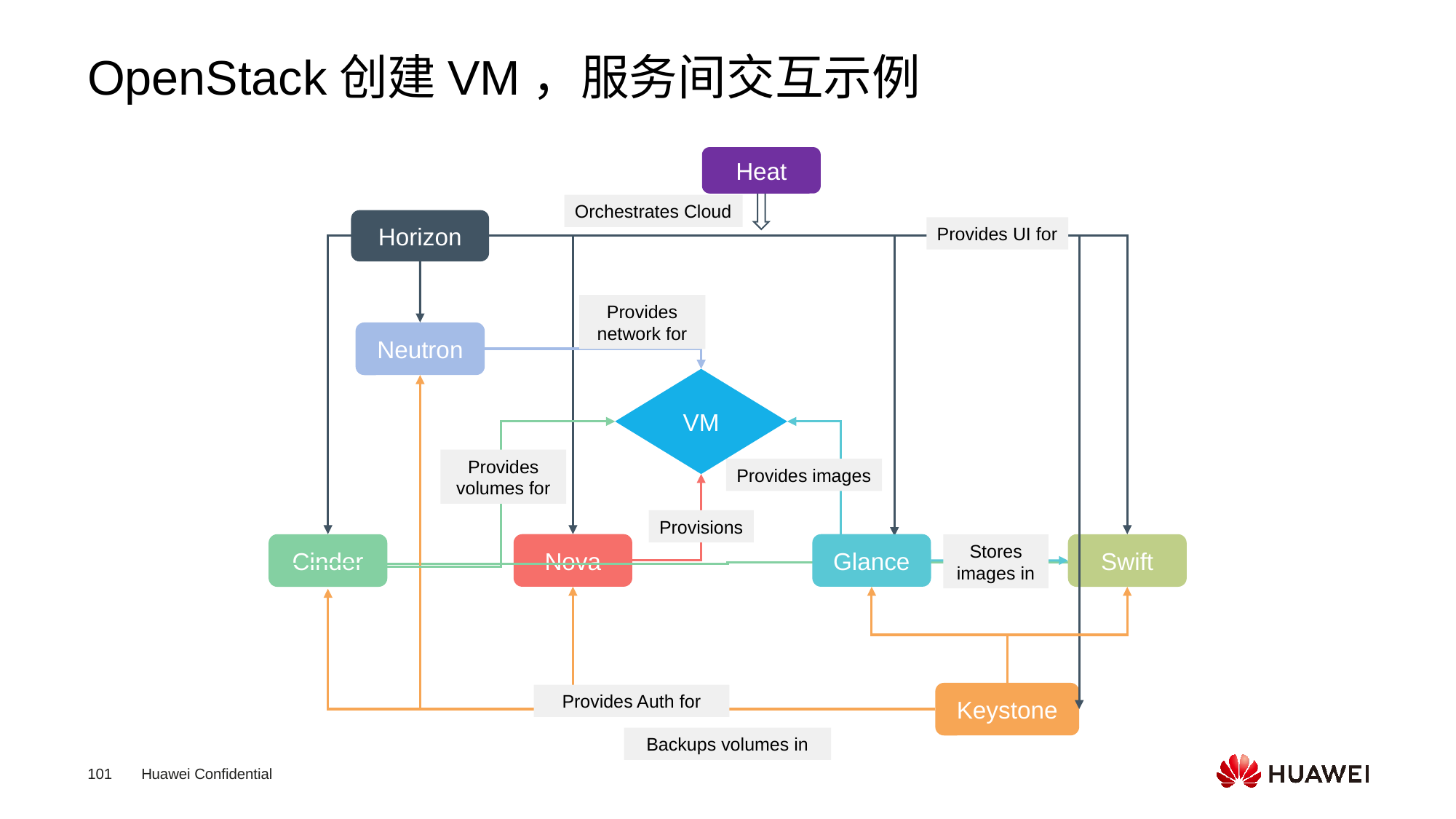

# OpenStack创建VM，服务间交互示例
Heat

Orchestrates Cloud
Horizon
Provides UI for
Provides network for
Neutron
VM
Provides volumes for
Provides images
Provisions
Stores images in
Cinder
Nova
Glance
Swift
Keystone
Provides Auth for
Backups volumes in